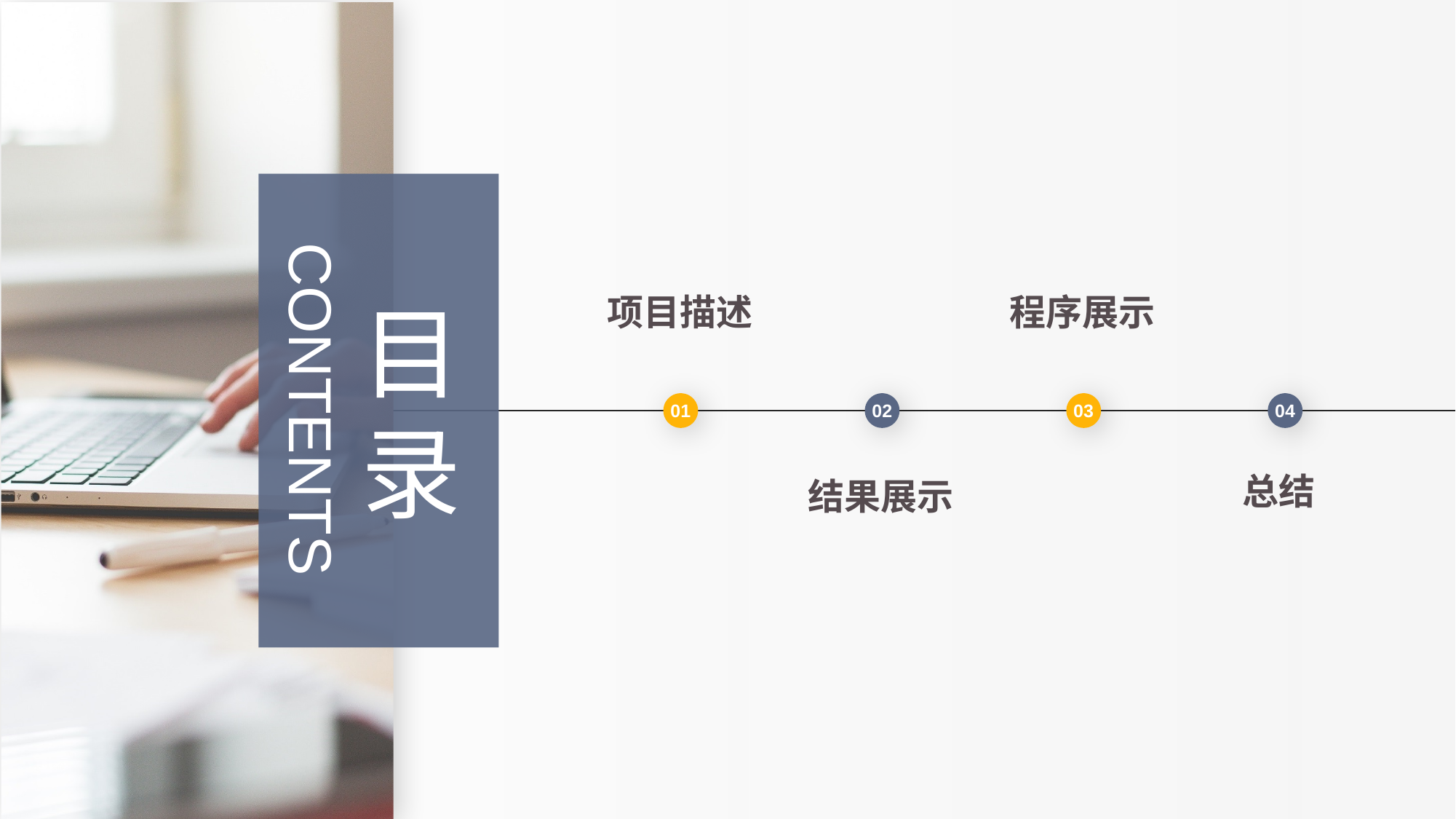

项目描述

01
程序展示

03
目
录
contents
02
结果展示

04
总结